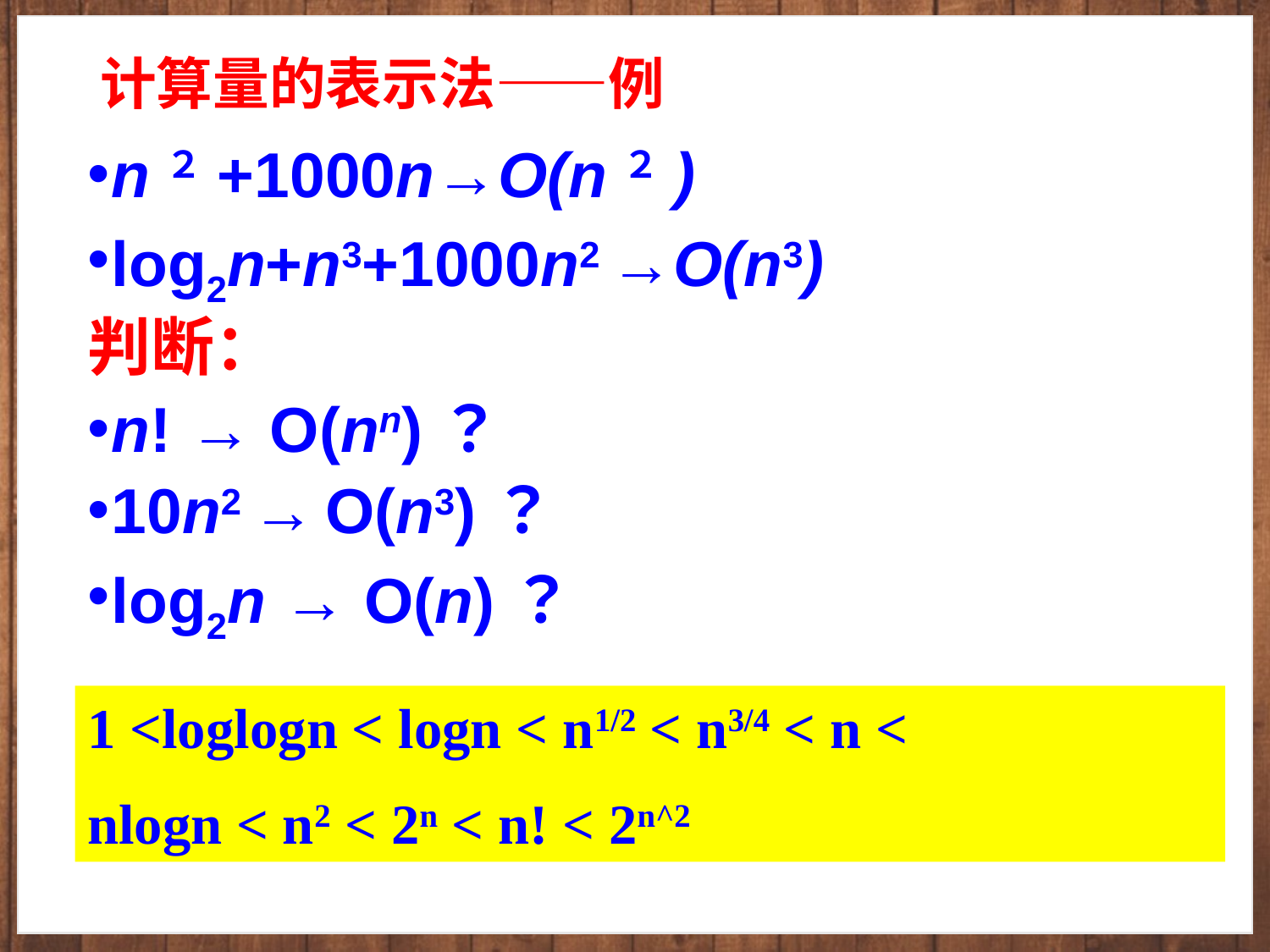

# 计算量的表示法——例
n２+1000n→O(n２)
log2n+n3+1000n2 →O(n3)
判断：
n! → O(nn)？
10n2 → O(n3)？
log2n → O(n)？

1 ˂loglogn ˂ logn ˂ n1/2 ˂ n3/4 ˂ n ˂
nlogn ˂ n2 ˂ 2n ˂ n! ˂ 2n^2